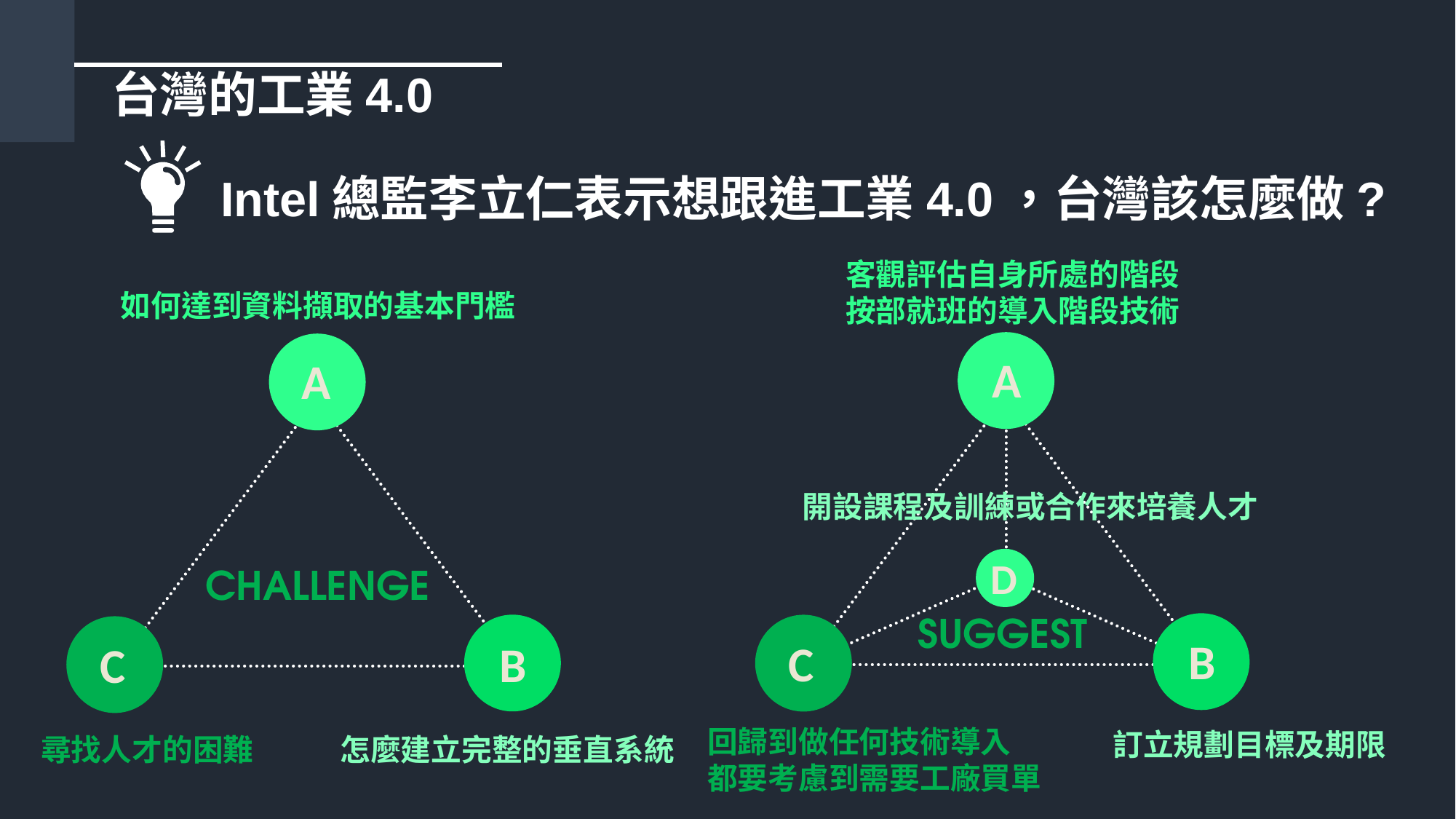

# 台灣的工業4.0 Intel總監李立仁表示想跟進工業4.0，台灣該怎麼做?

客觀評估自身所處的階段
按部就班的導入階段技術
如何達到資料擷取的基本門檻

A

A
開設課程及訓練或合作來培養人才
D

CHALLENGE
SUGGEST

B

B

C

C
回歸到做任何技術導入
都要考慮到需要工廠買單
訂立規劃目標及期限
尋找人才的困難
怎麼建立完整的垂直系統